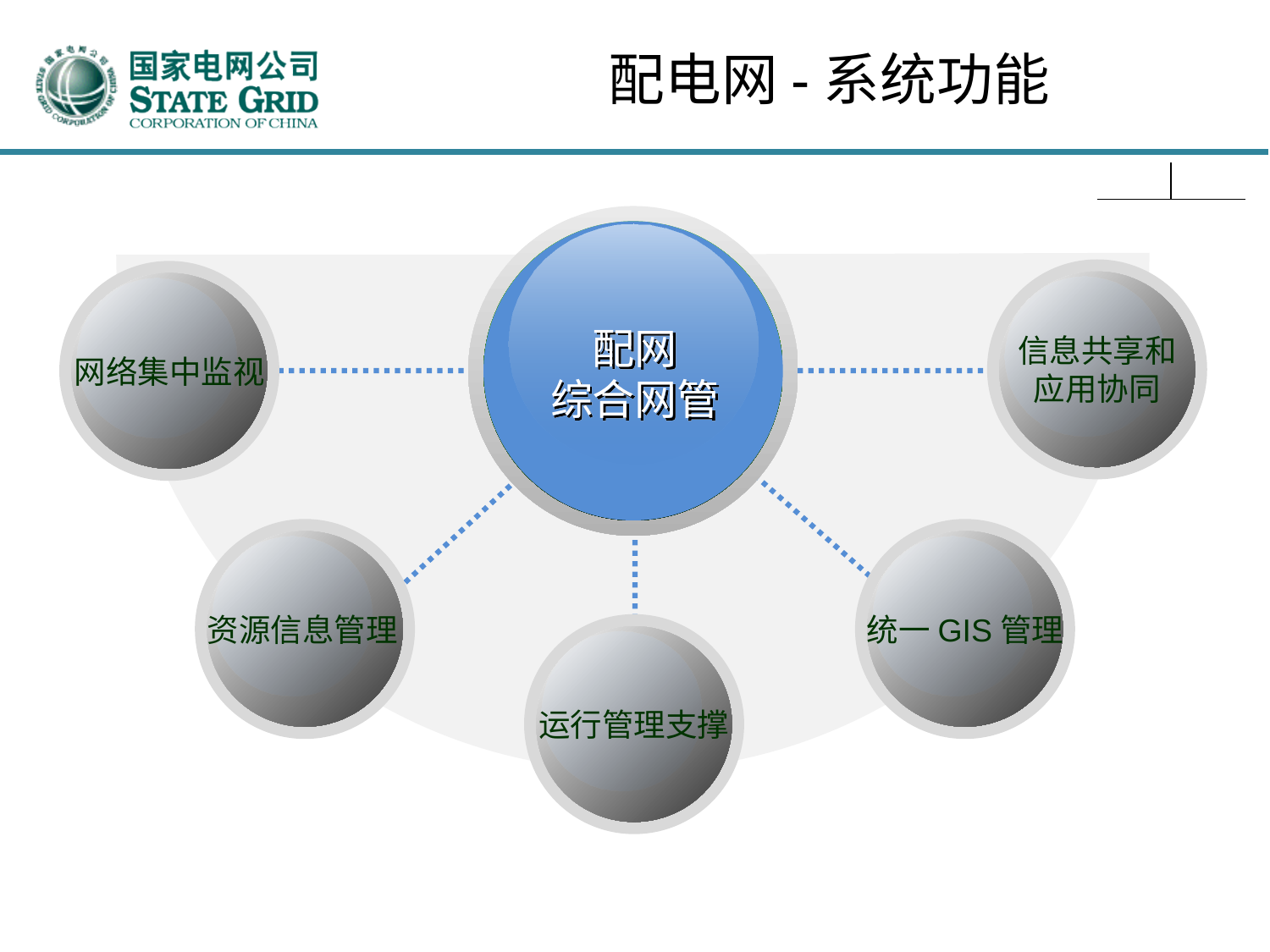

配电网-系统功能

配网
综合网管
信息共享和
应用协同
网络集中监视

资源信息管理
统一GIS管理

运行管理支撑